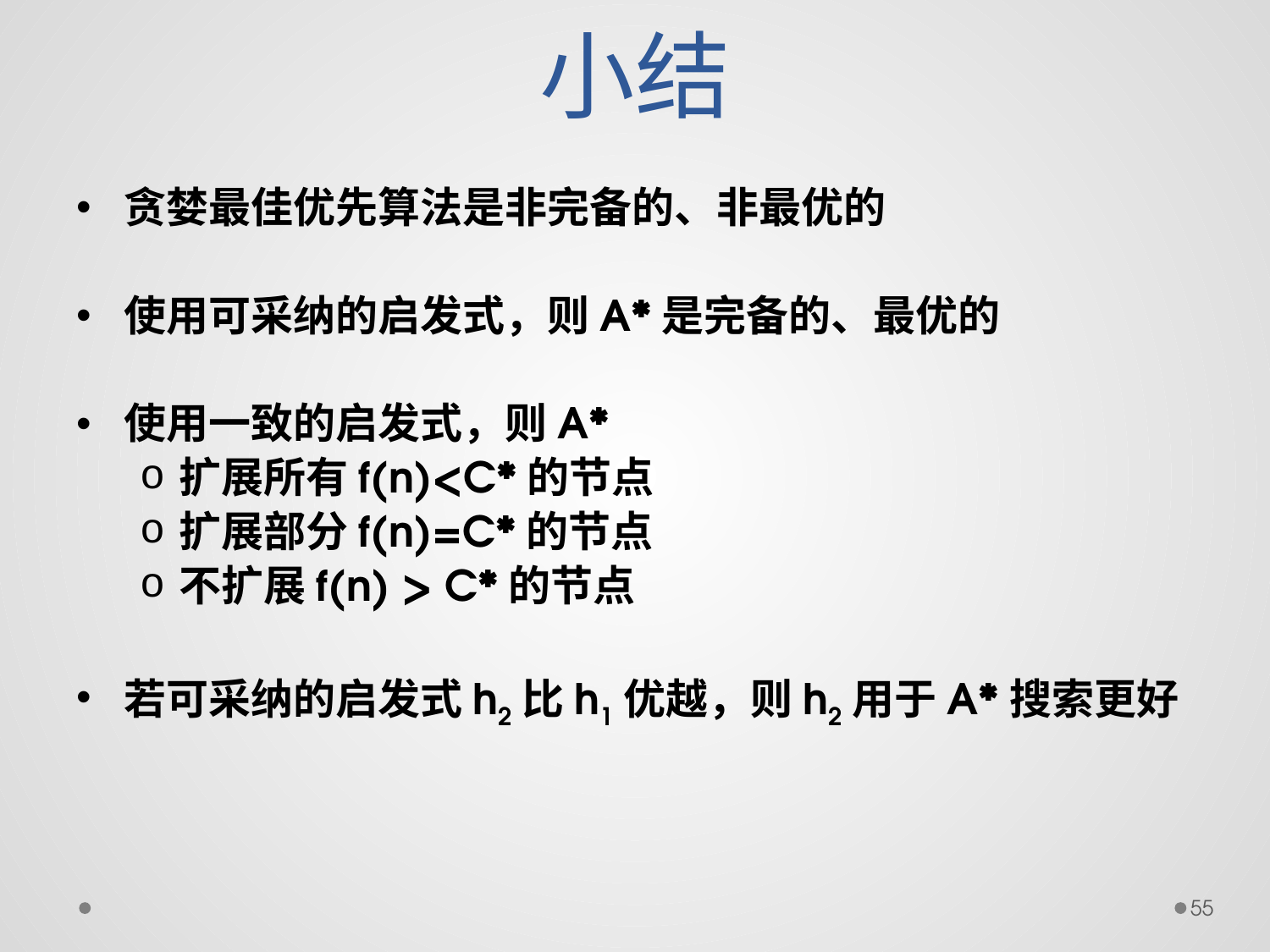

# 小结
贪婪最佳优先算法是非完备的、非最优的

使用可采纳的启发式，则A*是完备的、最优的

使用一致的启发式，则A*
扩展所有f(n)<C*的节点
扩展部分f(n)=C*的节点
不扩展f(n) > C*的节点

若可采纳的启发式h2比h1优越，则h2用于A*搜索更好

55